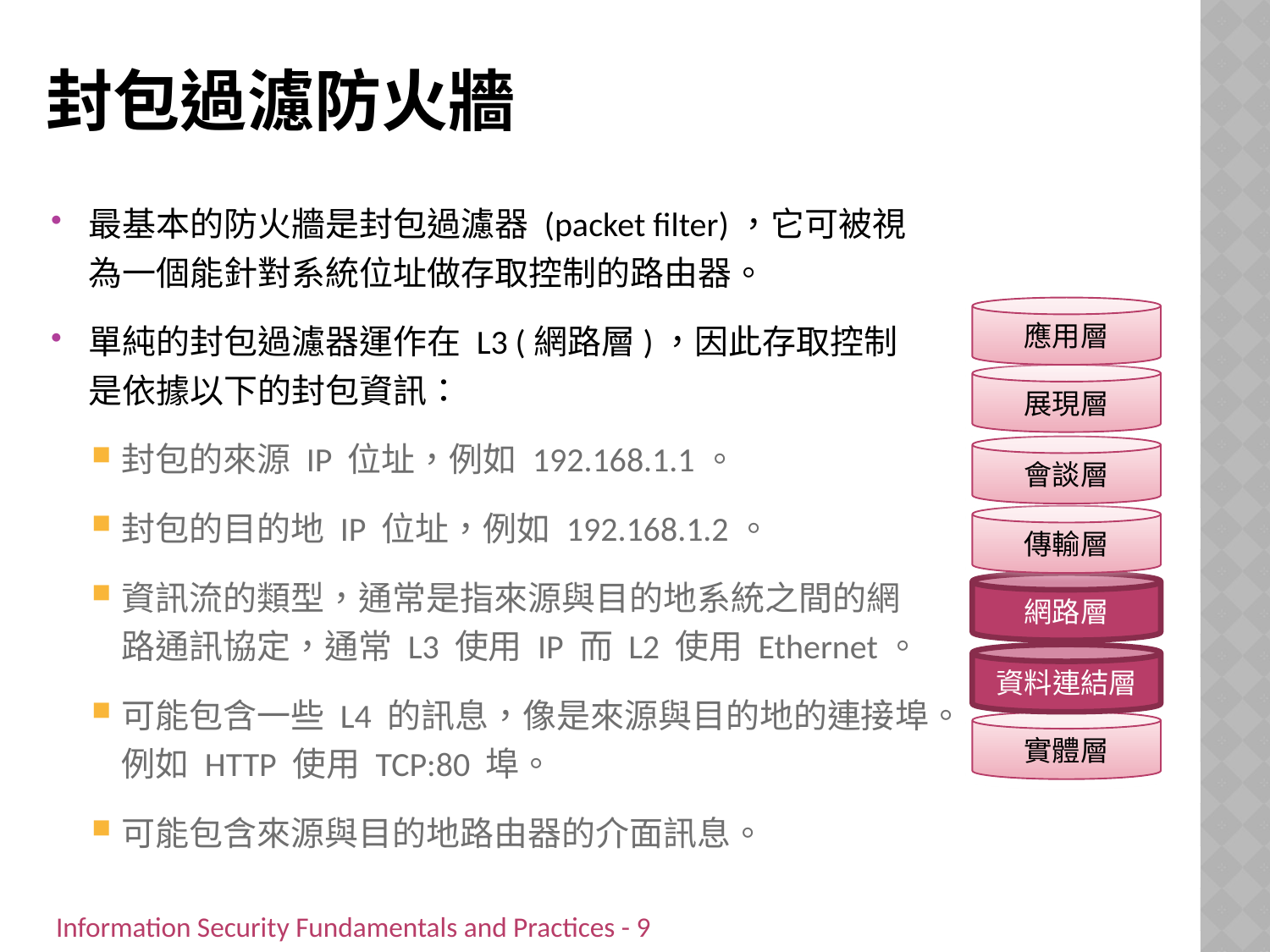

# 封包過濾防火牆
最基本的防火牆是封包過濾器 (packet filter)，它可被視為一個能針對系統位址做存取控制的路由器。
單純的封包過濾器運作在 L3 (網路層)，因此存取控制是依據以下的封包資訊：
封包的來源 IP 位址，例如 192.168.1.1。
封包的目的地 IP 位址，例如 192.168.1.2。
資訊流的類型，通常是指來源與目的地系統之間的網路通訊協定，通常 L3 使用 IP 而 L2 使用 Ethernet。
可能包含一些 L4 的訊息，像是來源與目的地的連接埠。例如 HTTP 使用 TCP:80 埠。
可能包含來源與目的地路由器的介面訊息。
應用層
展現層
會談層
傳輸層
網路層
資料連結層
實體層